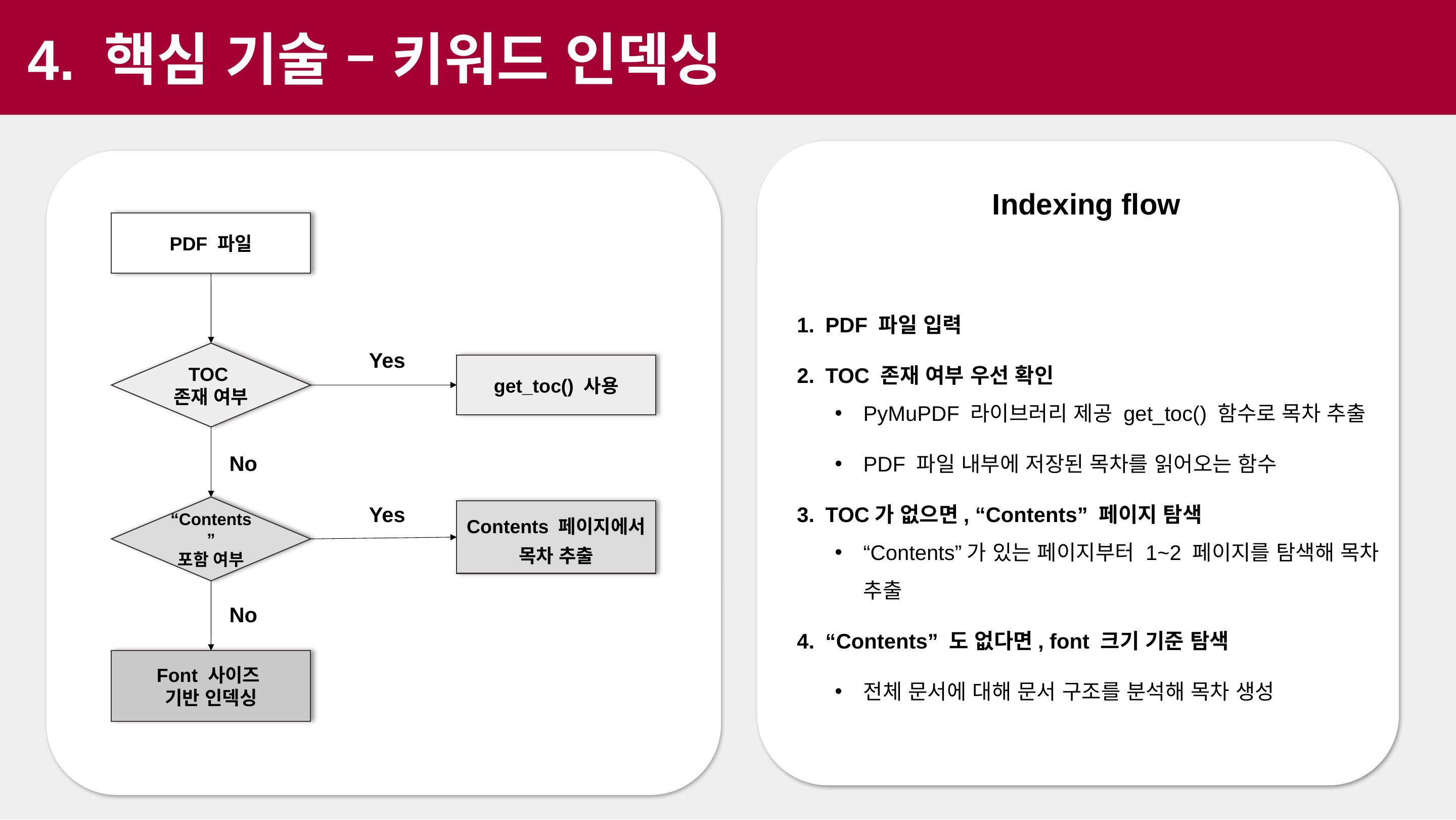

4. 핵심 기술 – 키워드 인덱싱

Indexing flow
PDF 파일
PDF 파일 입력
TOC 존재 여부 우선 확인
PyMuPDF 라이브러리 제공 get_toc() 함수로 목차 추출
PDF 파일 내부에 저장된 목차를 읽어오는 함수
TOC가 없으면, “Contents” 페이지 탐색
“Contents”가 있는 페이지부터 1~2 페이지를 탐색해 목차 추출
“Contents” 도 없다면, font 크기 기준 탐색
전체 문서에 대해 문서 구조를 분석해 목차 생성
TOC
존재 여부
Yes
get_toc() 사용
No
“Contents”
포함 여부
Yes
Contents 페이지에서 목차 추출
No
Font 사이즈
기반 인덱싱